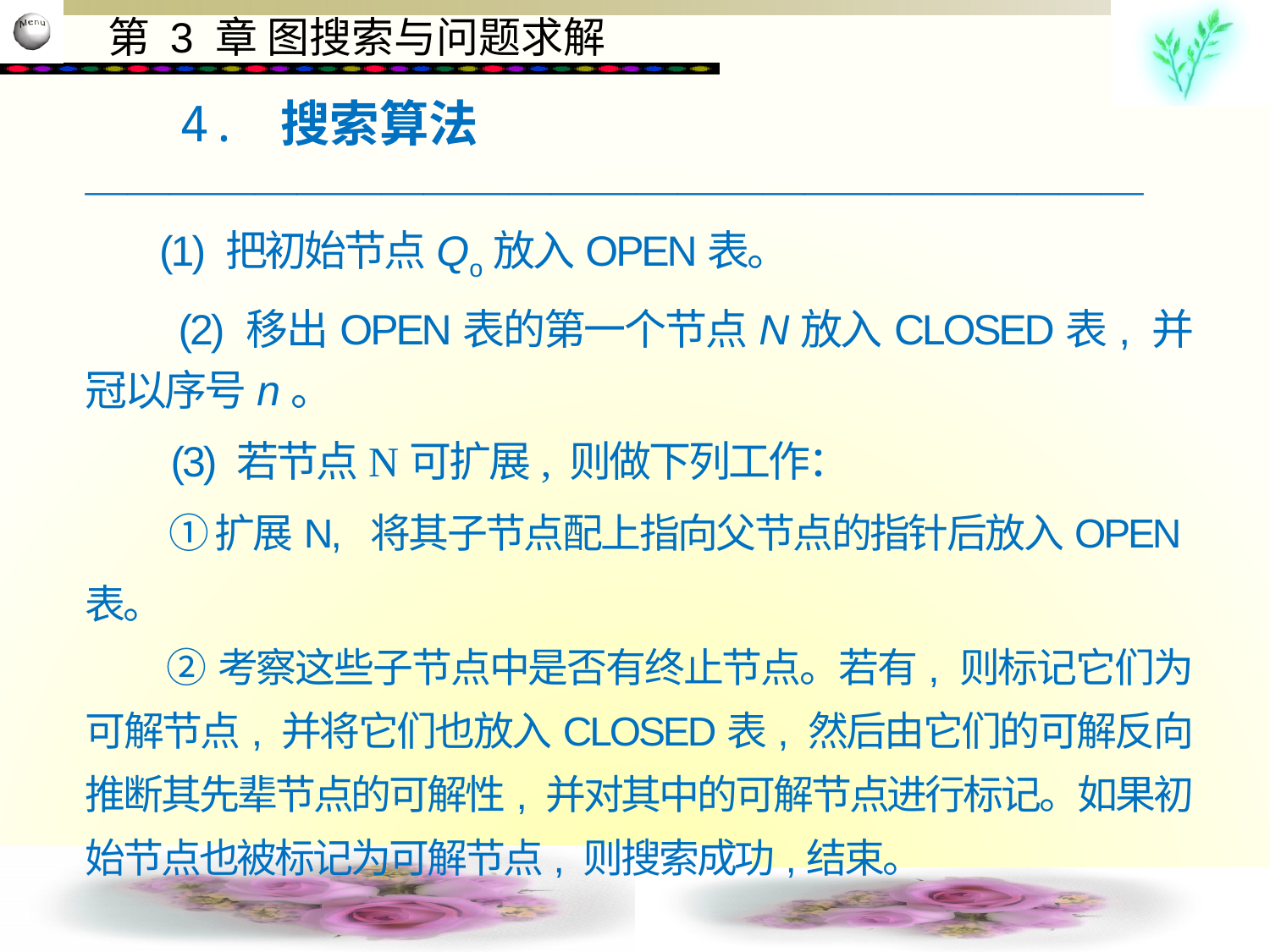

4. 搜索算法
—————————————————————————
         (1) 把初始节点Qo放入OPEN表。
         (2) 移出OPEN表的第一个节点N放入CLOSED表, 并冠以序号n。
         (3) 若节点N可扩展, 则做下列工作：
　 　① 扩展N,  将其子节点配上指向父节点的指针后放入OPEN表。
           ②考察这些子节点中是否有终止节点。若有, 则标记它们为可解节点, 并将它们也放入CLOSED表, 然后由它们的可解反向推断其先辈节点的可解性, 并对其中的可解节点进行标记。如果初始节点也被标记为可解节点, 则搜索成功,结束。